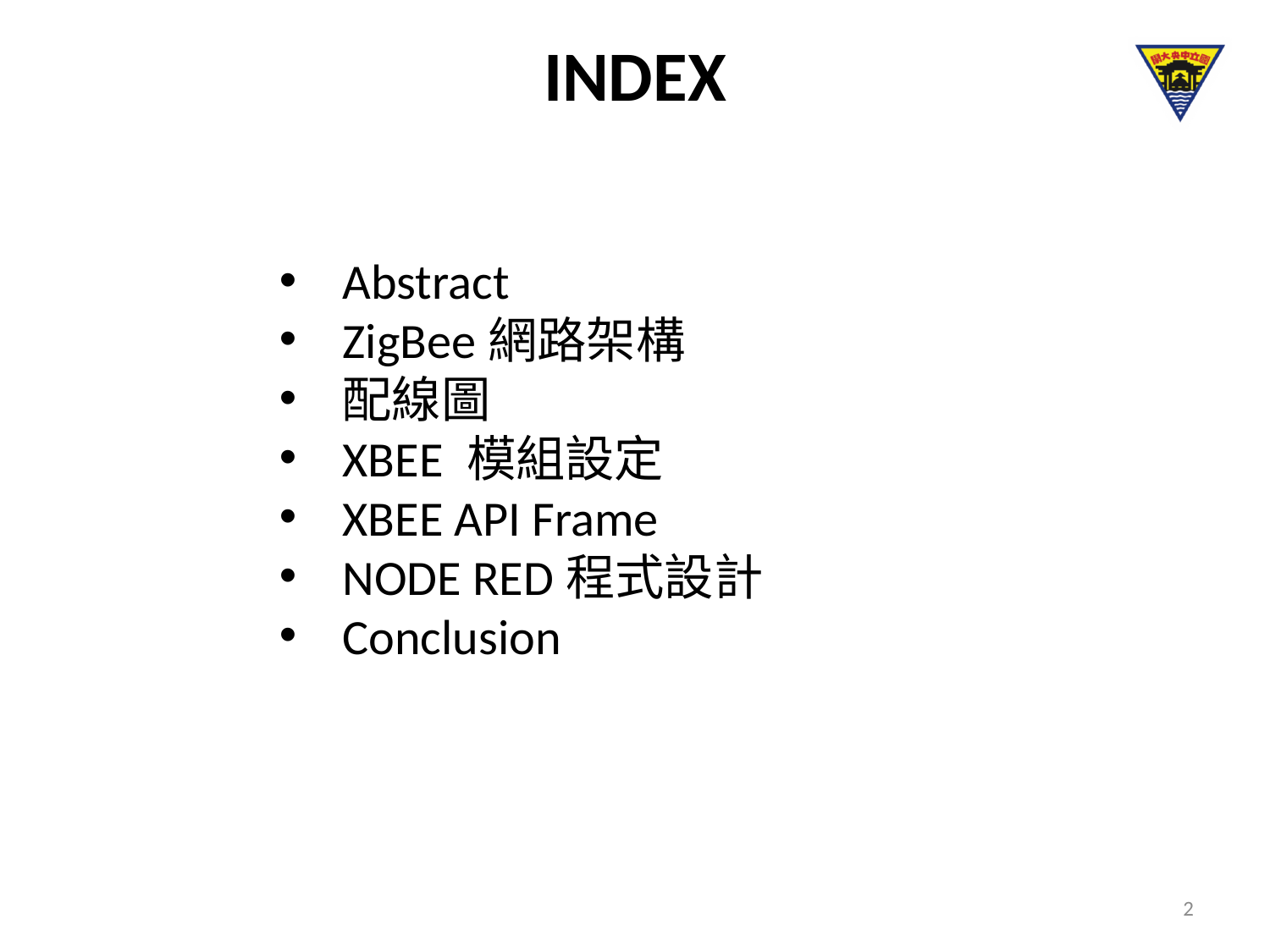

# INDEX
Abstract
ZigBee網路架構
配線圖
XBEE 模組設定
XBEE API Frame
NODE RED程式設計
Conclusion

2